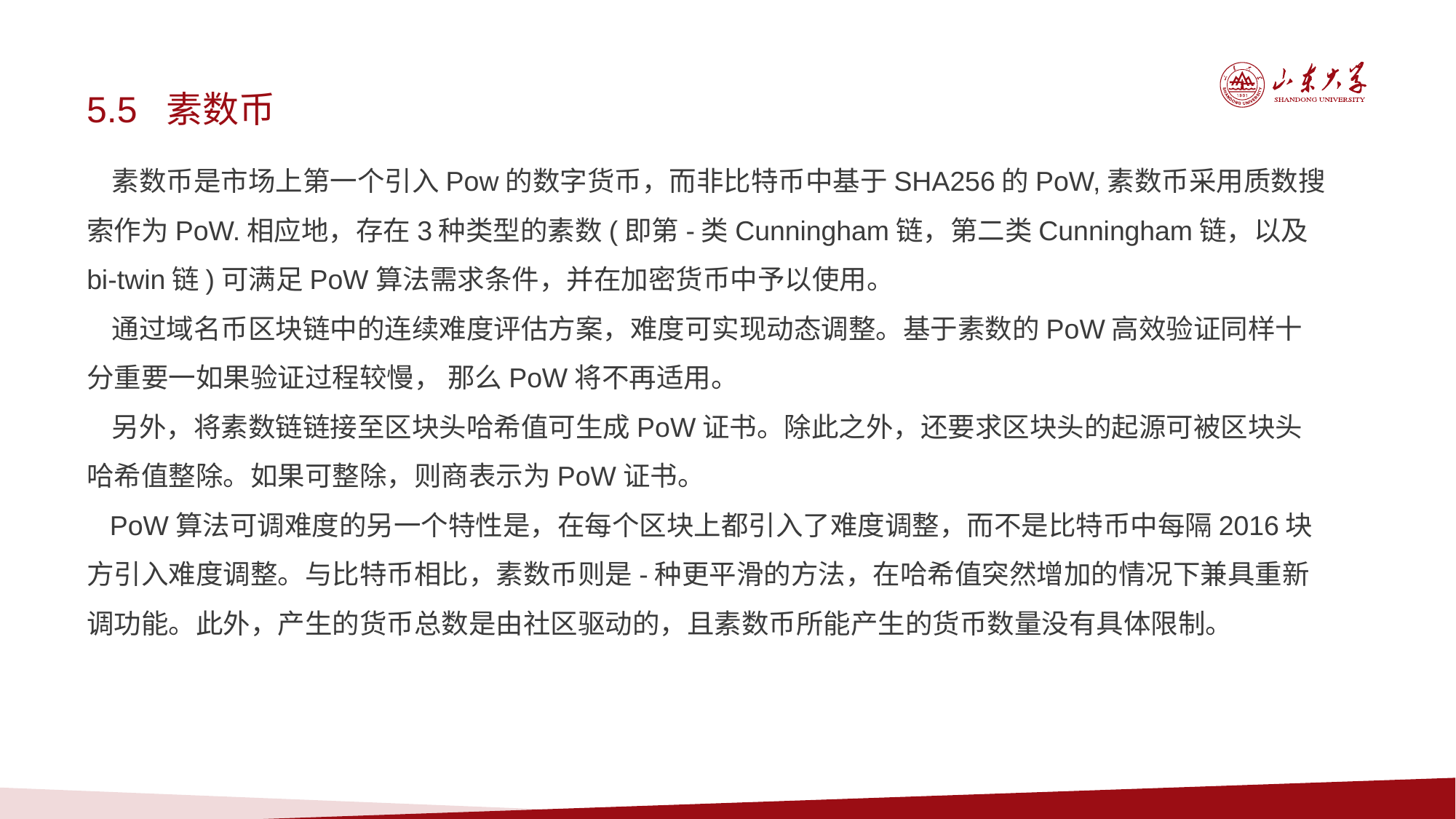

5.5  素数币
   素数币是市场上第一个引入Pow的数字货币，而非比特币中基于SHA256的PoW,素数币采用质数搜索作为PoW.相应地，存在3种类型的素数(即第-类Cunningham链，第二类Cunningham链，以及bi-twin链)可满足PoW算法需求条件，并在加密货币中予以使用。
   通过域名币区块链中的连续难度评估方案，难度可实现动态调整。基于素数的PoW高效验证同样十分重要一如果验证过程较慢， 那么PoW将不再适用。
   另外，将素数链链接至区块头哈希值可生成PoW证书。除此之外，还要求区块头的起源可被区块头哈希值整除。如果可整除，则商表示为PoW证书。
   PoW算法可调难度的另一个特性是，在每个区块上都引入了难度调整，而不是比特币中每隔2016块方引入难度调整。与比特币相比，素数币则是-种更平滑的方法，在哈希值突然增加的情况下兼具重新调功能。此外，产生的货币总数是由社区驱动的，且素数币所能产生的货币数量没有具体限制。